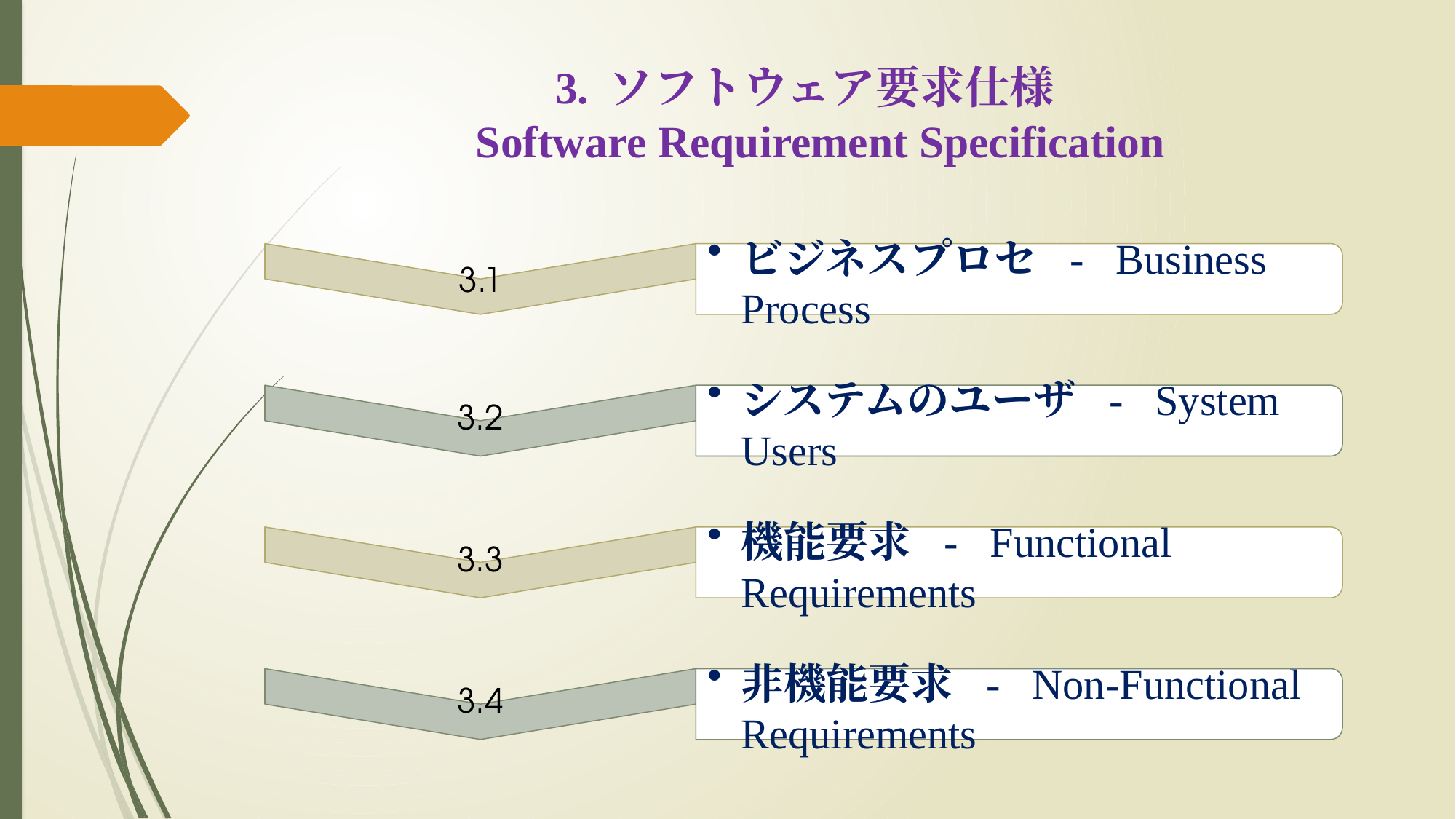

# 3. ソフトウェア要求仕様 Software Requirement Specification
システムのユーザ  -   System Users
3.3
機能要求  -   Functional Requirements
3.4
非機能要求  -   Non-Functional Requirements
3.1
3.2
ビジネスプロセ  -   Business Process